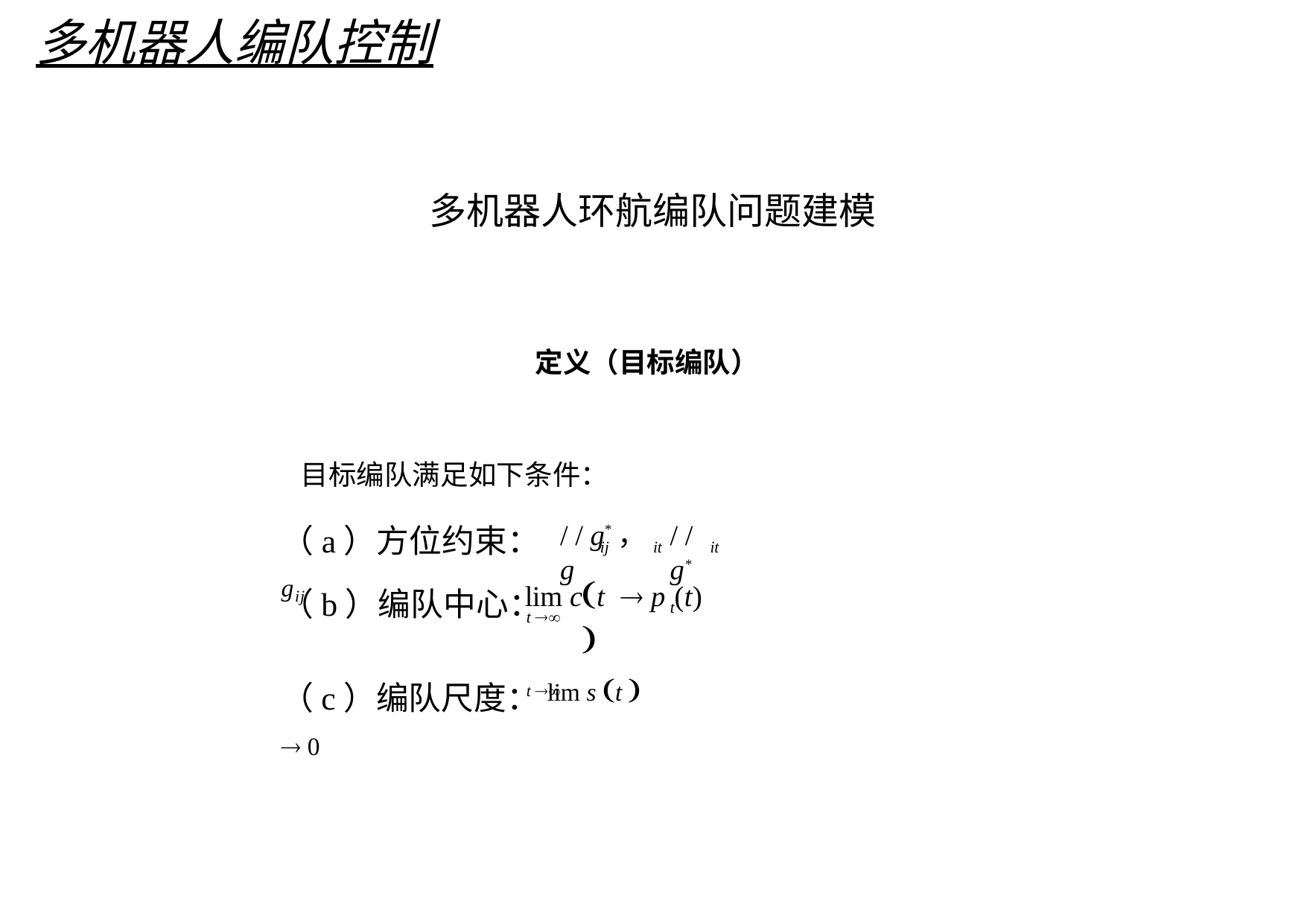

多机器人编队控制
多机器人环航编队问题建模
定义（目标编队）
目标编队满足如下条件：
/ / g*，g
/ / g*
（a）方位约束：gij
ij	it
it
( )
lim c t	→ p (t)
（b）编队中心：
t
t →∞
（c）编队尺度：lim s (t ) → 0
t →∞